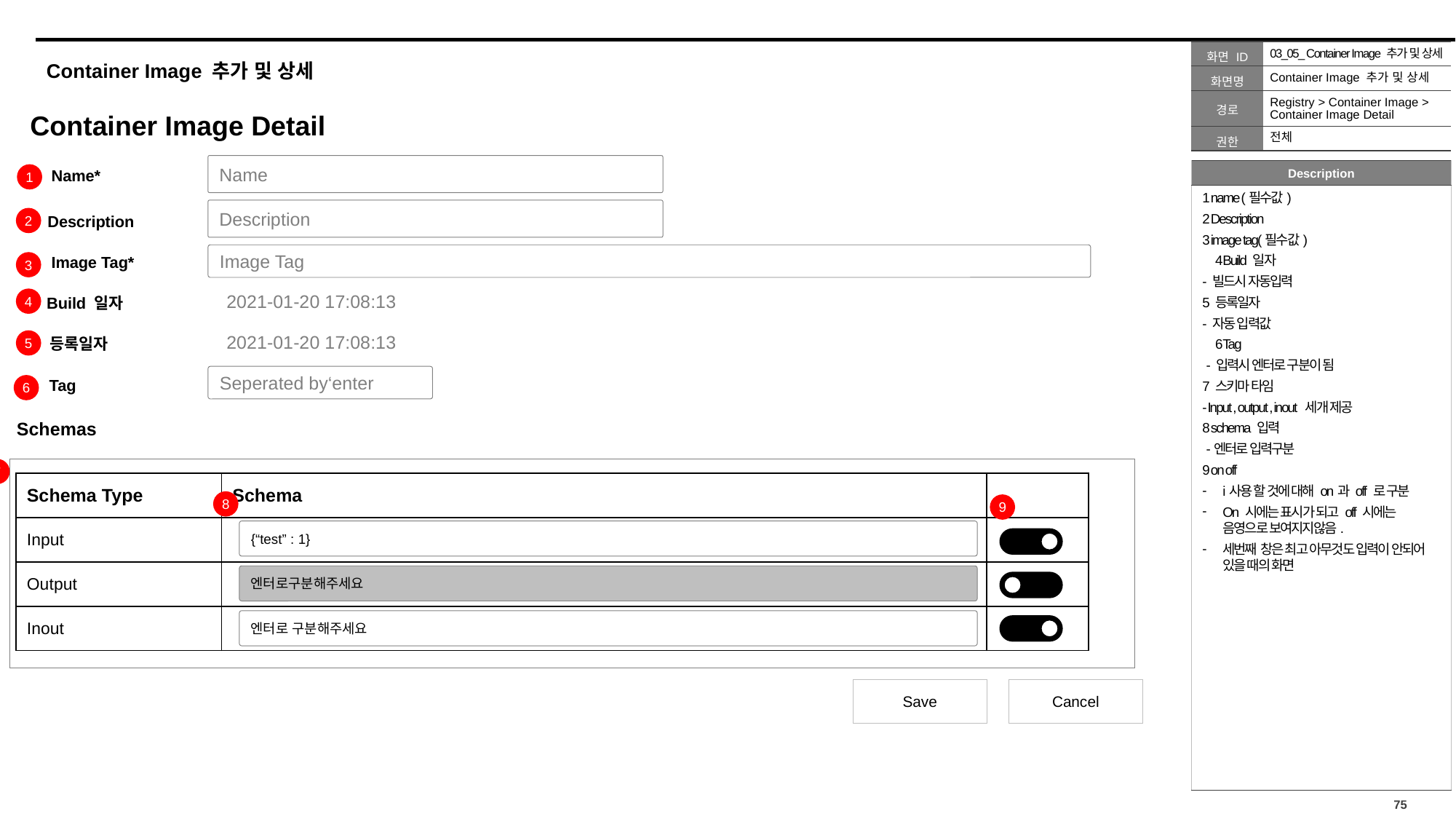

03_05_ Container Image 추가 및 상세
# Container Image 추가 및 상세
Container Image 추가 및 상세
Registry > Container Image > Container Image Detail
Container Image Detail
전체

Name
Name*
1
1 name (필수값)
2 Description
3 image tag(필수값)
Build 일자
- 빌드시 자동입력
5 등록일자
- 자동 입력값
Tag
 - 입력시 엔터로 구분이 됨
7 스키마 타임
- Input , output , inout  세개 제공
8 schema 입력
 -엔터로 입력구분
9 on off
i사용 할 것에 대해 on과 off 로 구분
On 시에는 표시가 되고 off 시에는 음영으로 보여지지않음.
세번째  창은 최고 아무것도 입력이 안되어 있을 때의 화면

Description
Description
2
Image Tag
Image Tag*
3
2021-01-20 17:08:13
Build 일자
4
2021-01-20 17:08:13
등록일자
5
Seperated by‘enter
Tag
6
Schemas
7

| Schema Type | Schema |  |
| --- | --- | --- |
| Input |  |  |
| Output |  |  |
| Inout |  |  |
8
9
{“test” : 1}

엔터로구분해주세요

엔터로 구분해주세요

Save
Cancel